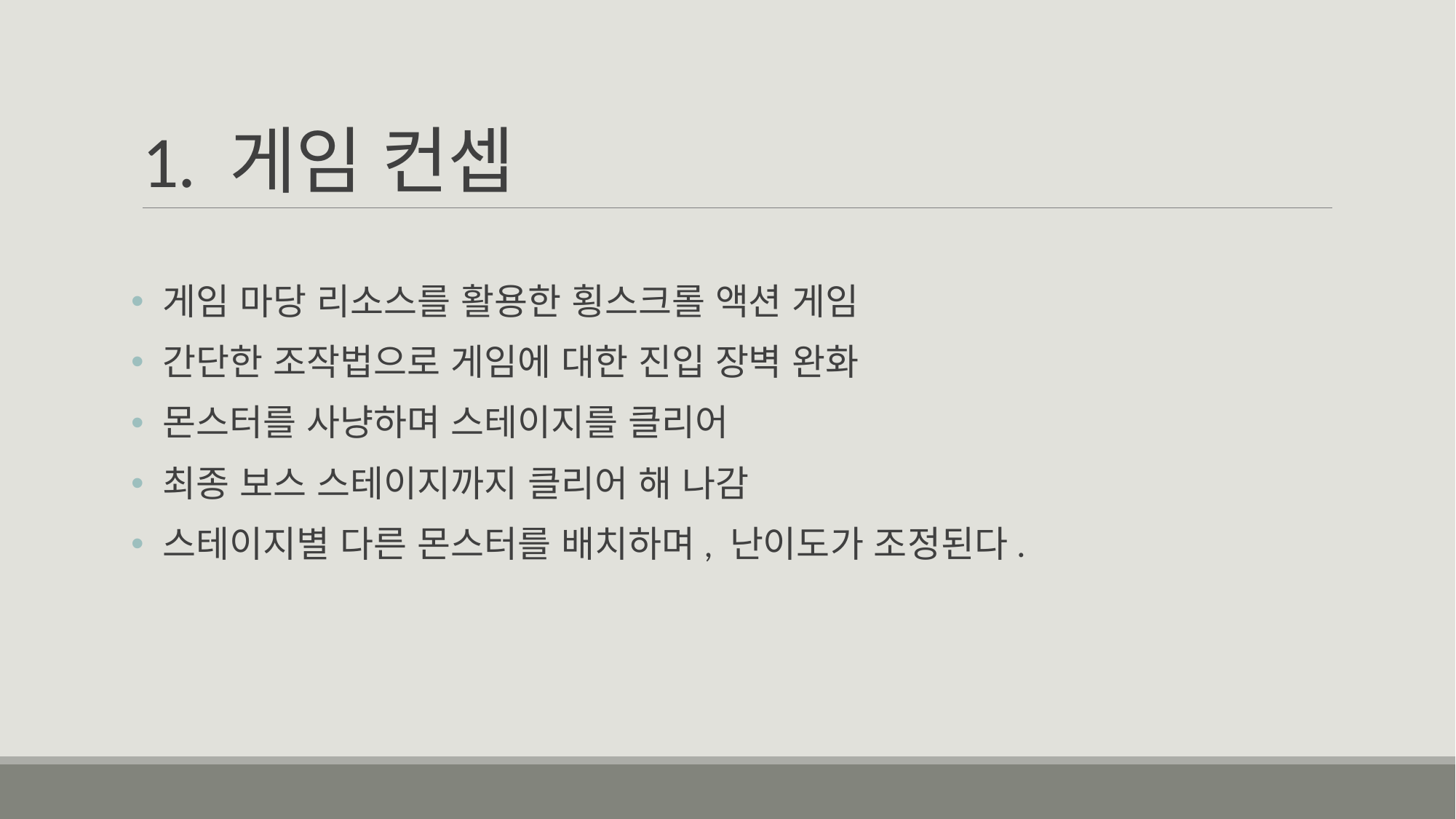

# 1. 게임 컨셉

 게임 마당 리소스를 활용한 횡스크롤 액션 게임
 간단한 조작법으로 게임에 대한 진입 장벽 완화
 몬스터를 사냥하며 스테이지를 클리어
 최종 보스 스테이지까지 클리어 해 나감
 스테이지별 다른 몬스터를 배치하며, 난이도가 조정된다.